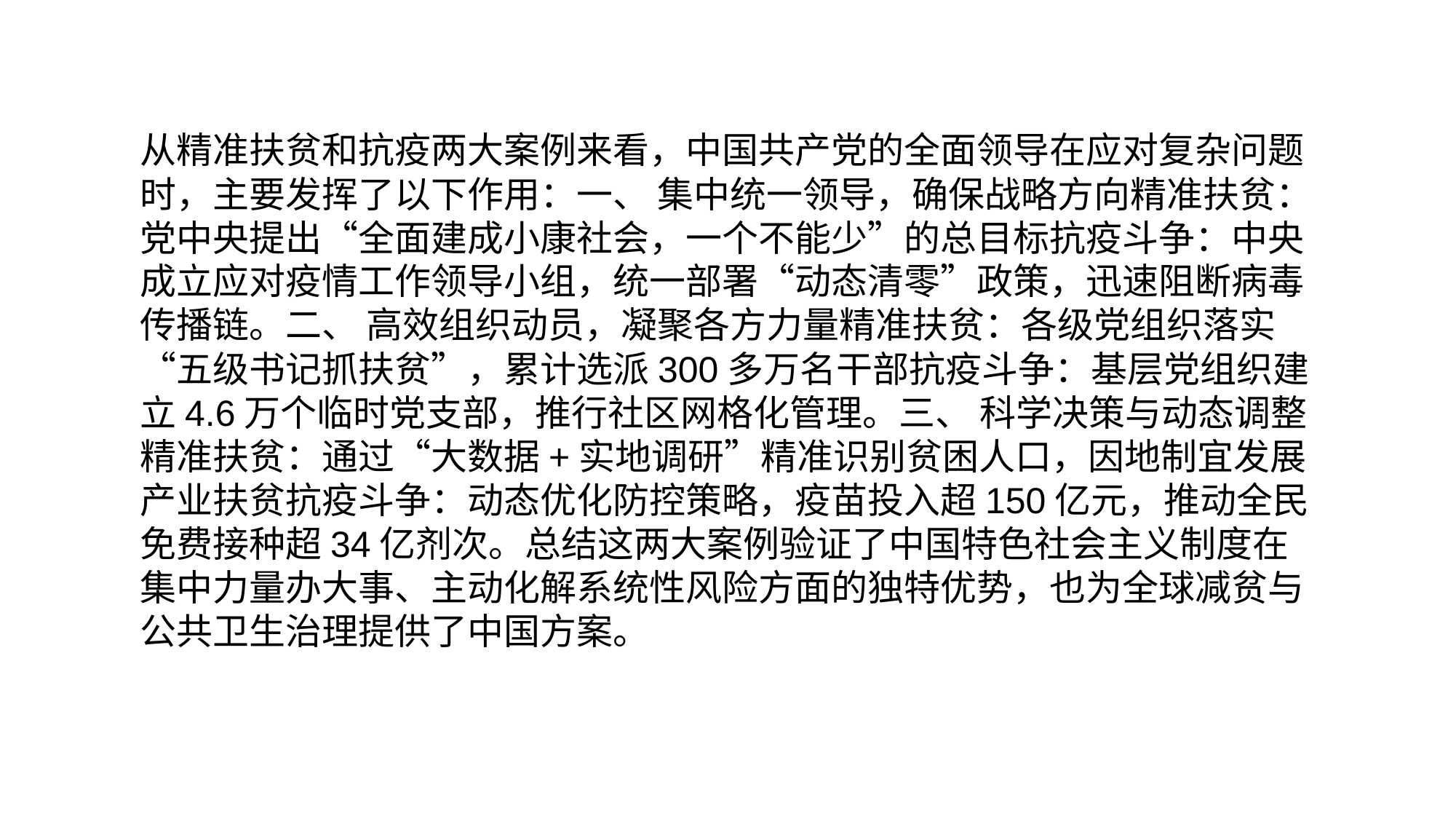

从精准扶贫和抗疫两大案例来看，中国共产党的全面领导在应对复杂问题时，主要发挥了以下作用：一、 集中统一领导，确保战略方向精准扶贫：党中央提出“全面建成小康社会，一个不能少”的总目标抗疫斗争：中央成立应对疫情工作领导小组，统一部署“动态清零”政策，迅速阻断病毒传播链。二、 高效组织动员，凝聚各方力量精准扶贫：各级党组织落实“五级书记抓扶贫”，累计选派300多万名干部抗疫斗争：基层党组织建立4.6万个临时党支部，推行社区网格化管理。三、 科学决策与动态调整精准扶贫：通过“大数据+实地调研”精准识别贫困人口，因地制宜发展产业扶贫抗疫斗争：动态优化防控策略，疫苗投入超150亿元，推动全民免费接种超34亿剂次。总结这两大案例验证了中国特色社会主义制度在集中力量办大事、主动化解系统性风险方面的独特优势，也为全球减贫与公共卫生治理提供了中国方案。